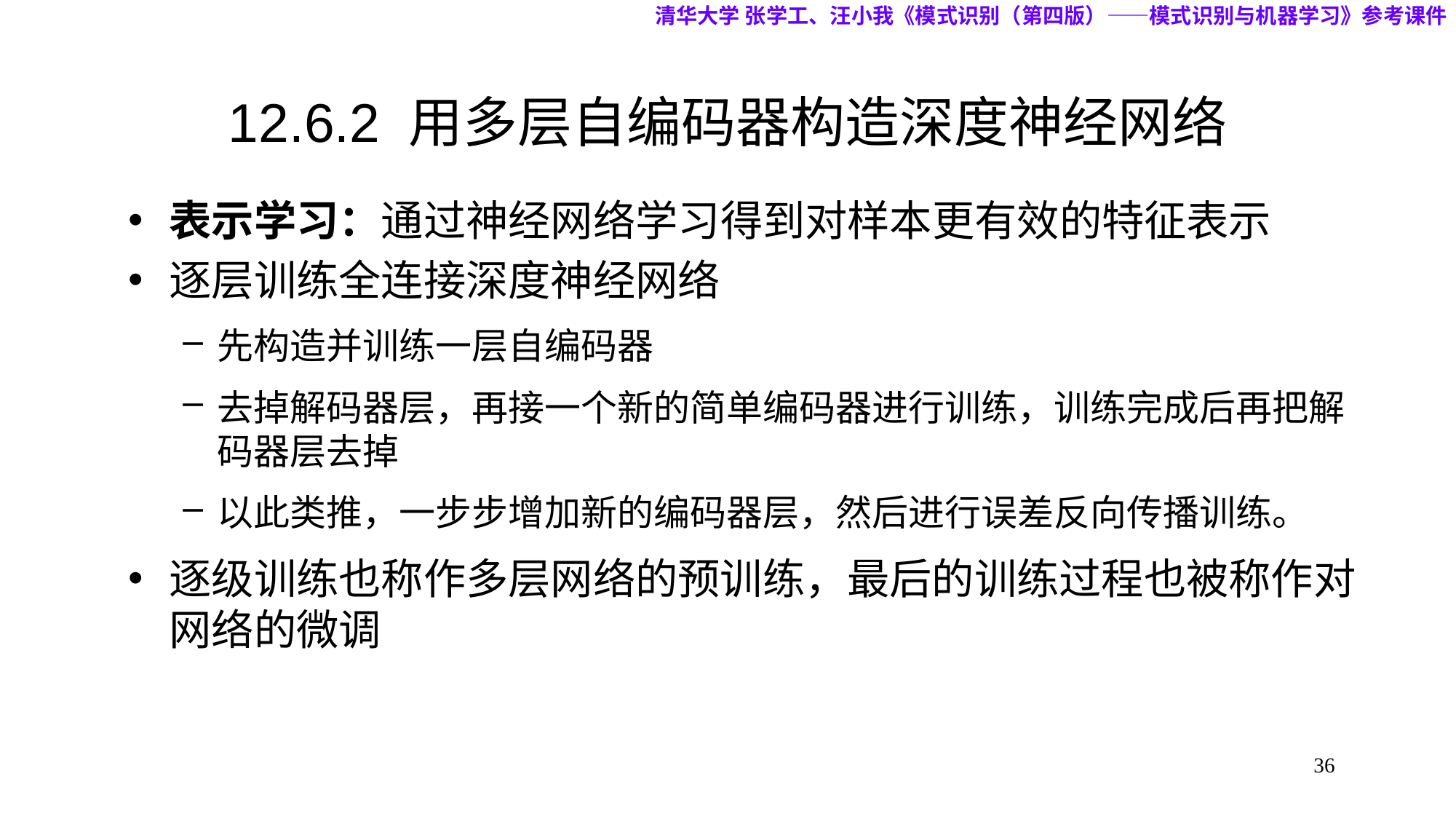

清华大学 张学工、汪小我《模式识别（第四版）——模式识别与机器学习》参考课件
# 12.6.2 用多层自编码器构造深度神经网络
表示学习：通过神经网络学习得到对样本更有效的特征表示
逐层训练全连接深度神经网络
先构造并训练一层自编码器
去掉解码器层，再接一个新的简单编码器进行训练，训练完成后再把解码器层去掉
以此类推，一步步增加新的编码器层，然后进行误差反向传播训练。
逐级训练也称作多层网络的预训练，最后的训练过程也被称作对网络的微调

36